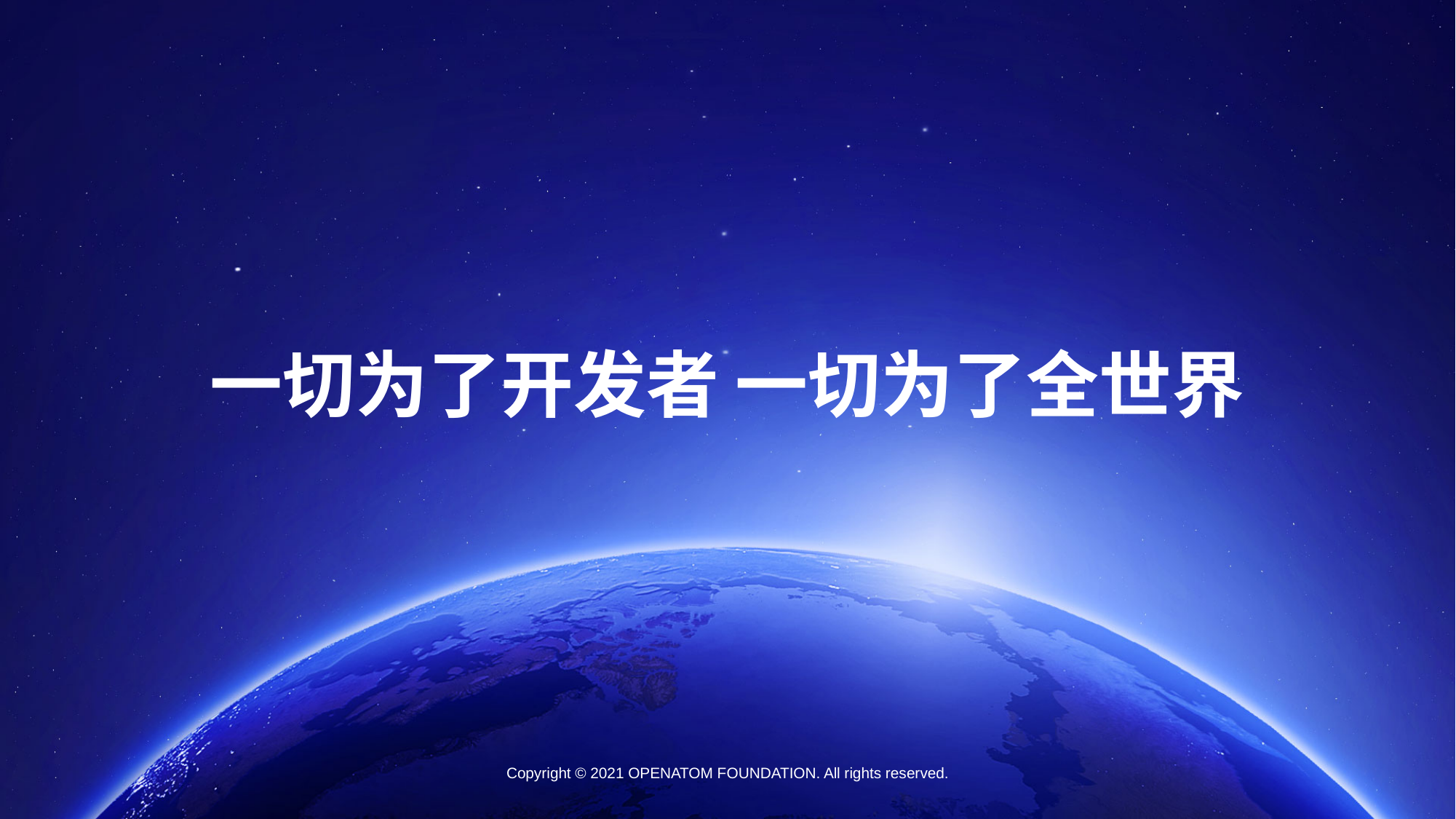

一切为了开发者 一切为了全世界
Copyright © 2021 OPENATOM FOUNDATION. All rights reserved.